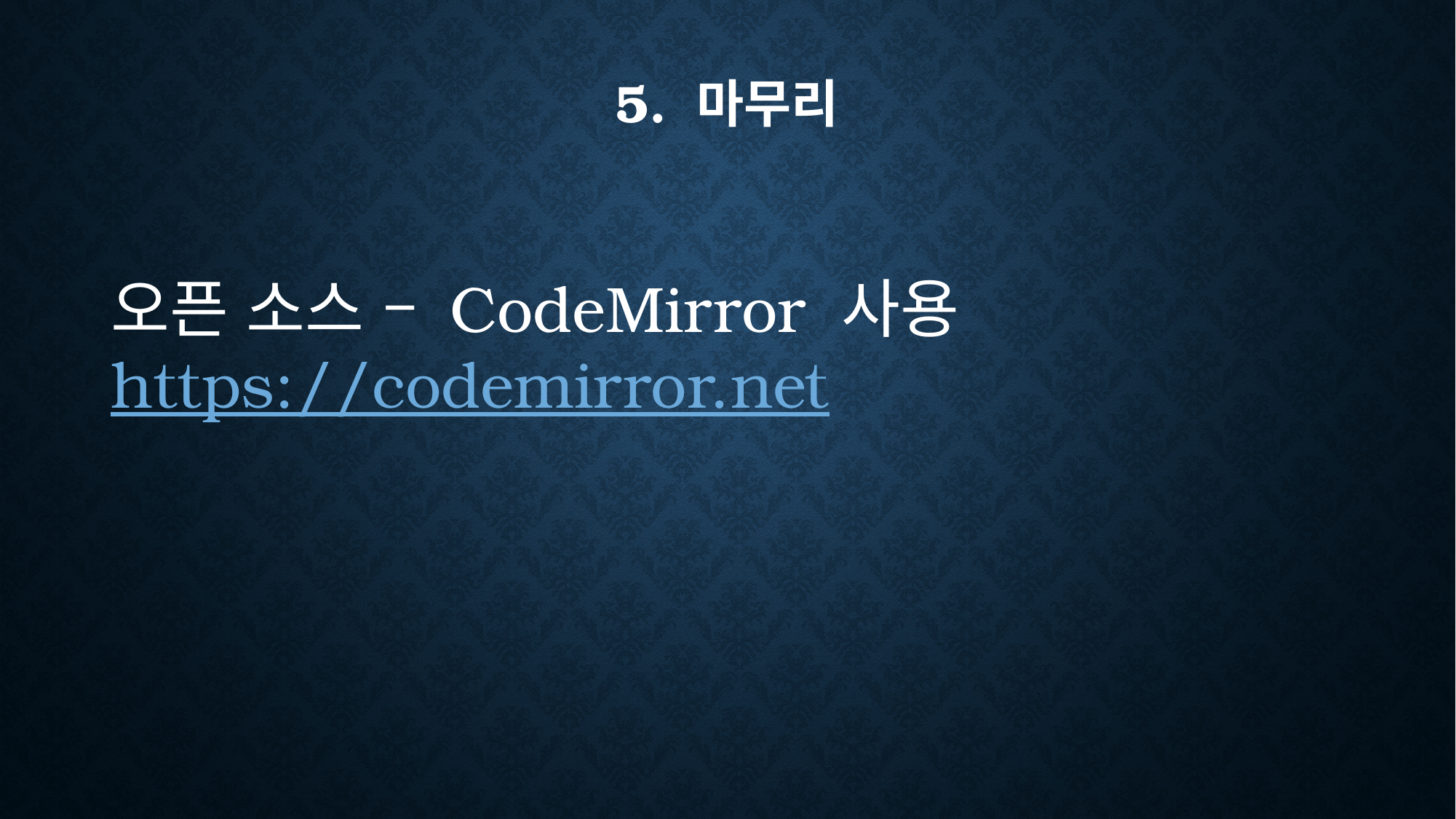

# 5. 마무리
오픈 소스 – CodeMirror 사용
https://codemirror.net